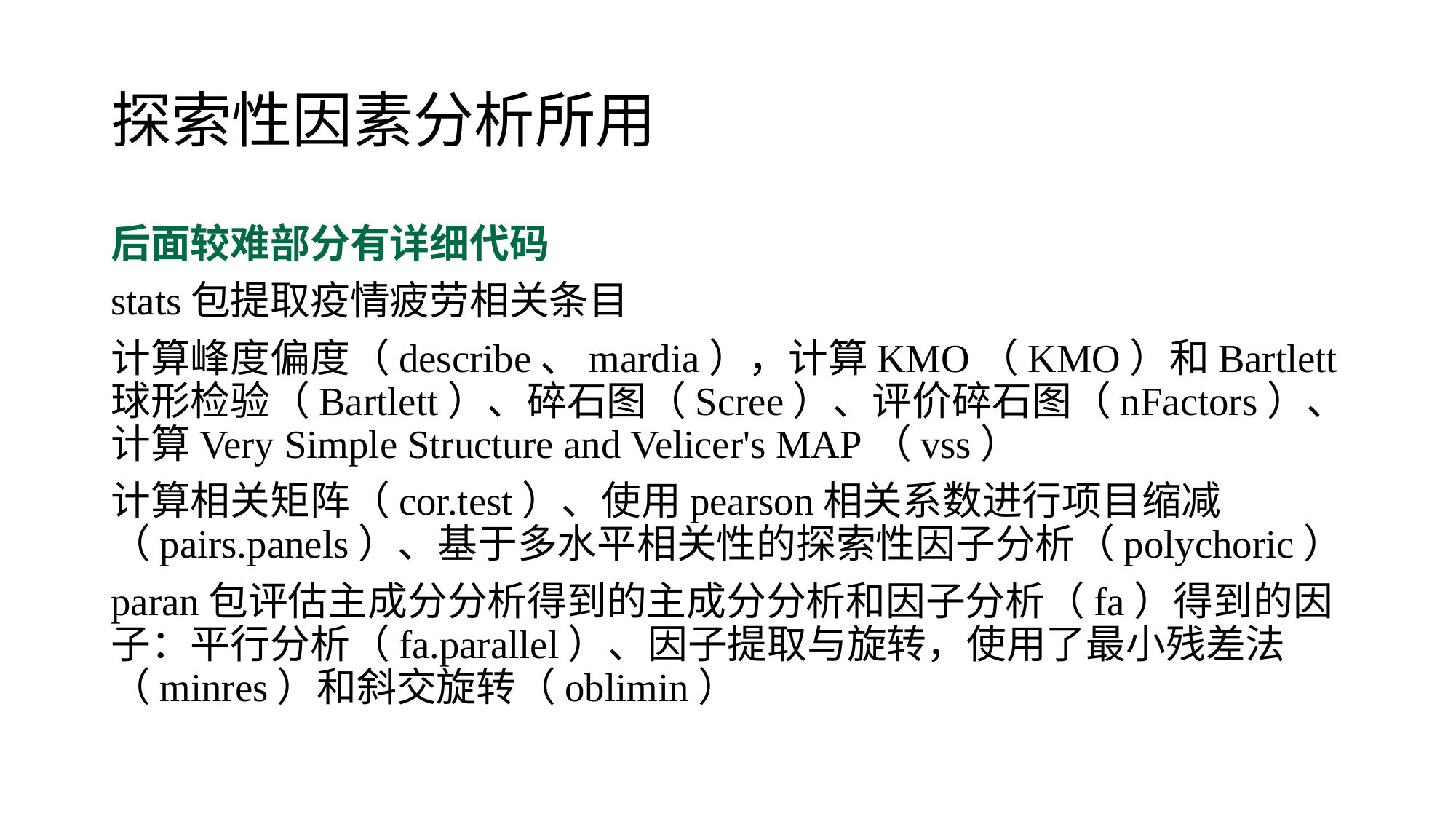

# 探索性因素分析所用
后面较难部分有详细代码
stats包提取疫情疲劳相关条目
计算峰度偏度（describe、mardia），计算KMO（KMO）和Bartlett球形检验（Bartlett）、碎石图（Scree）、评价碎石图（nFactors）、计算Very Simple Structure and Velicer's MAP（vss）
计算相关矩阵（cor.test）、使用pearson相关系数进行项目缩减（pairs.panels）、基于多水平相关性的探索性因子分析（polychoric）
paran包评估主成分分析得到的主成分分析和因子分析（fa）得到的因子：平行分析（fa.parallel）、因子提取与旋转，使用了最小残差法（minres）和斜交旋转（oblimin）